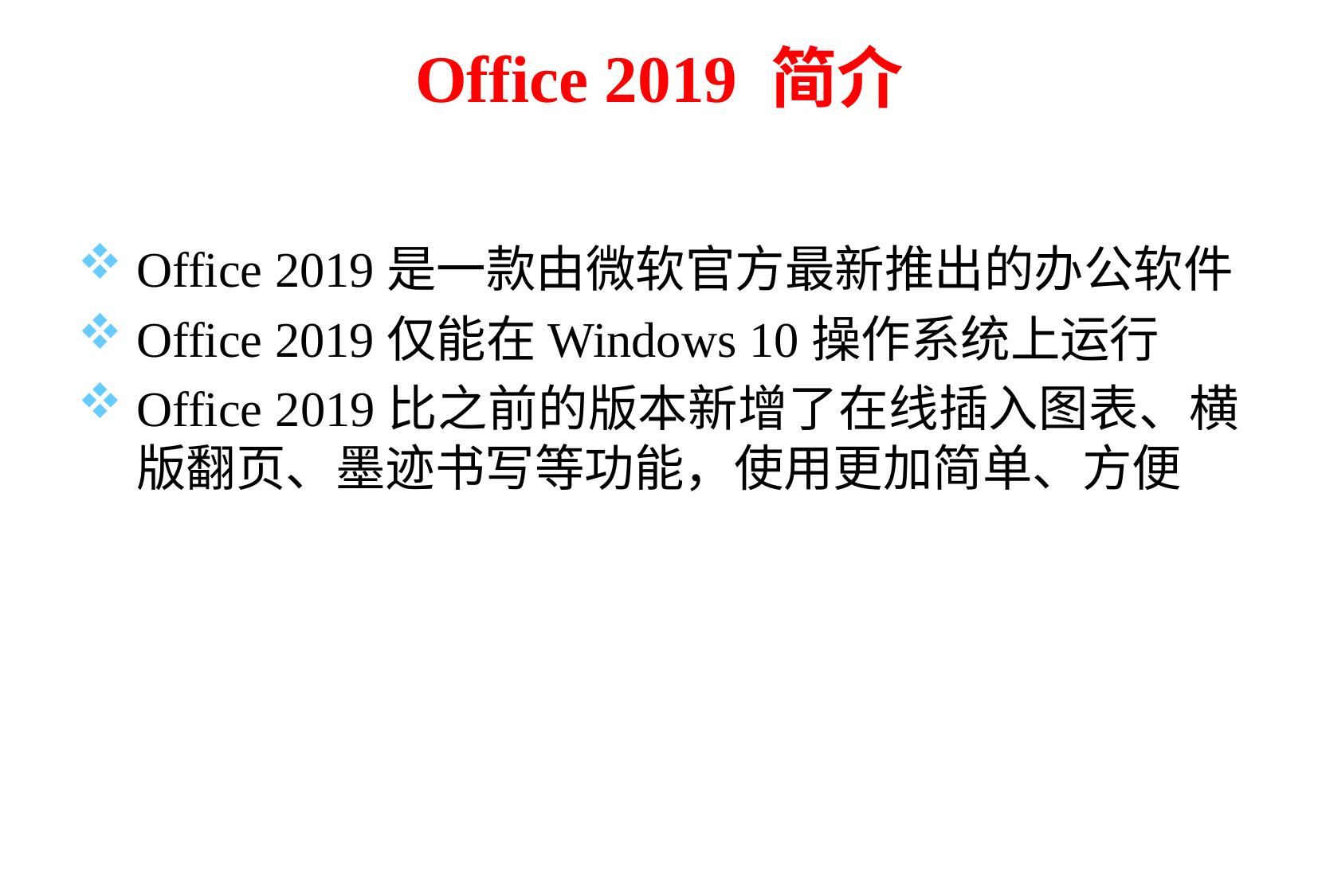

# Office 2019 简介
Office 2019是一款由微软官方最新推出的办公软件
Office 2019仅能在Windows 10操作系统上运行
Office 2019比之前的版本新增了在线插入图表、横版翻页、墨迹书写等功能，使用更加简单、方便